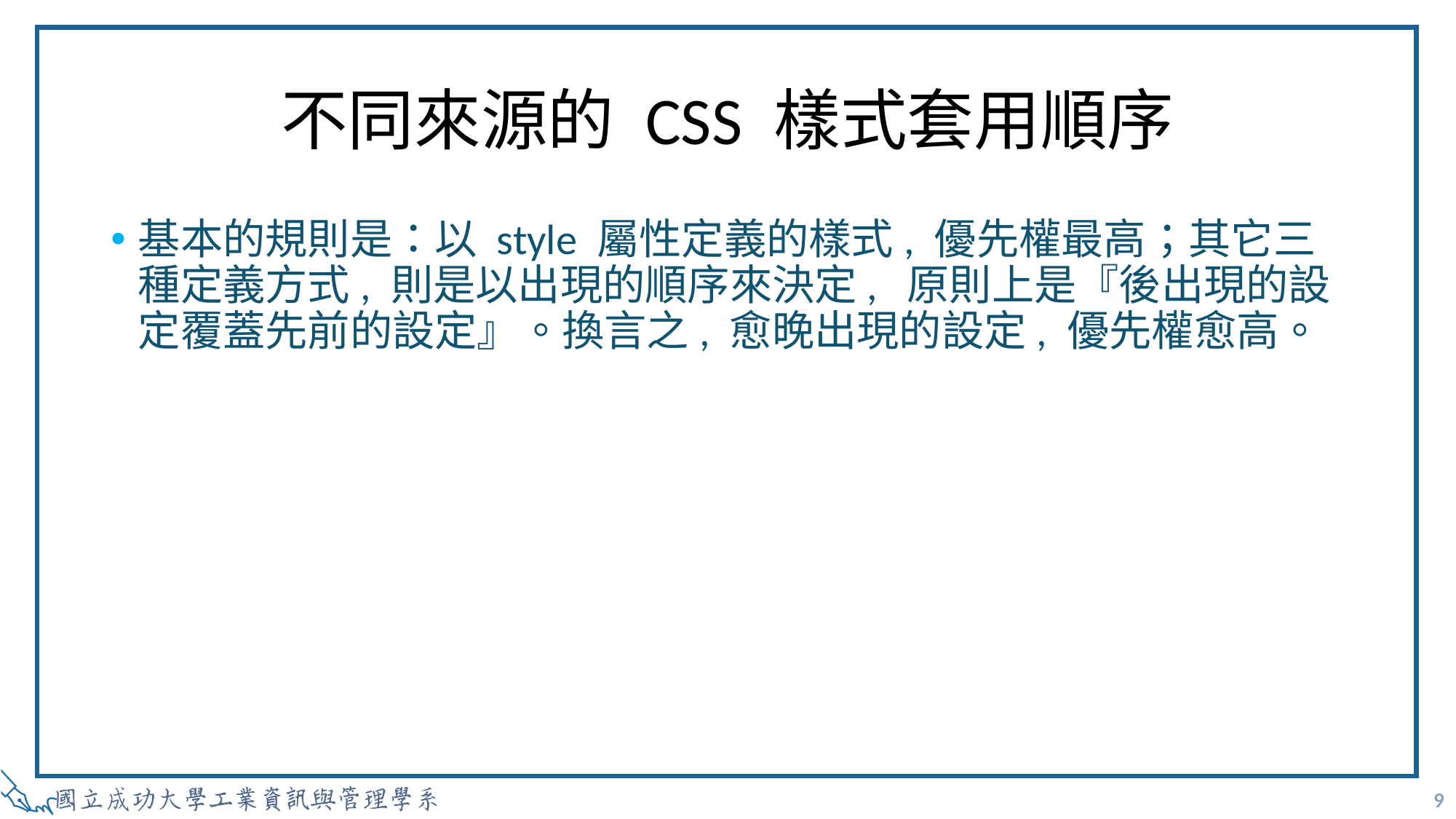

# 不同來源的 CSS 樣式套用順序
基本的規則是：以 style 屬性定義的樣式, 優先權最高；其它三種定義方式, 則是以出現的順序來決定,  原則上是『後出現的設定覆蓋先前的設定』。換言之, 愈晚出現的設定, 優先權愈高。
9